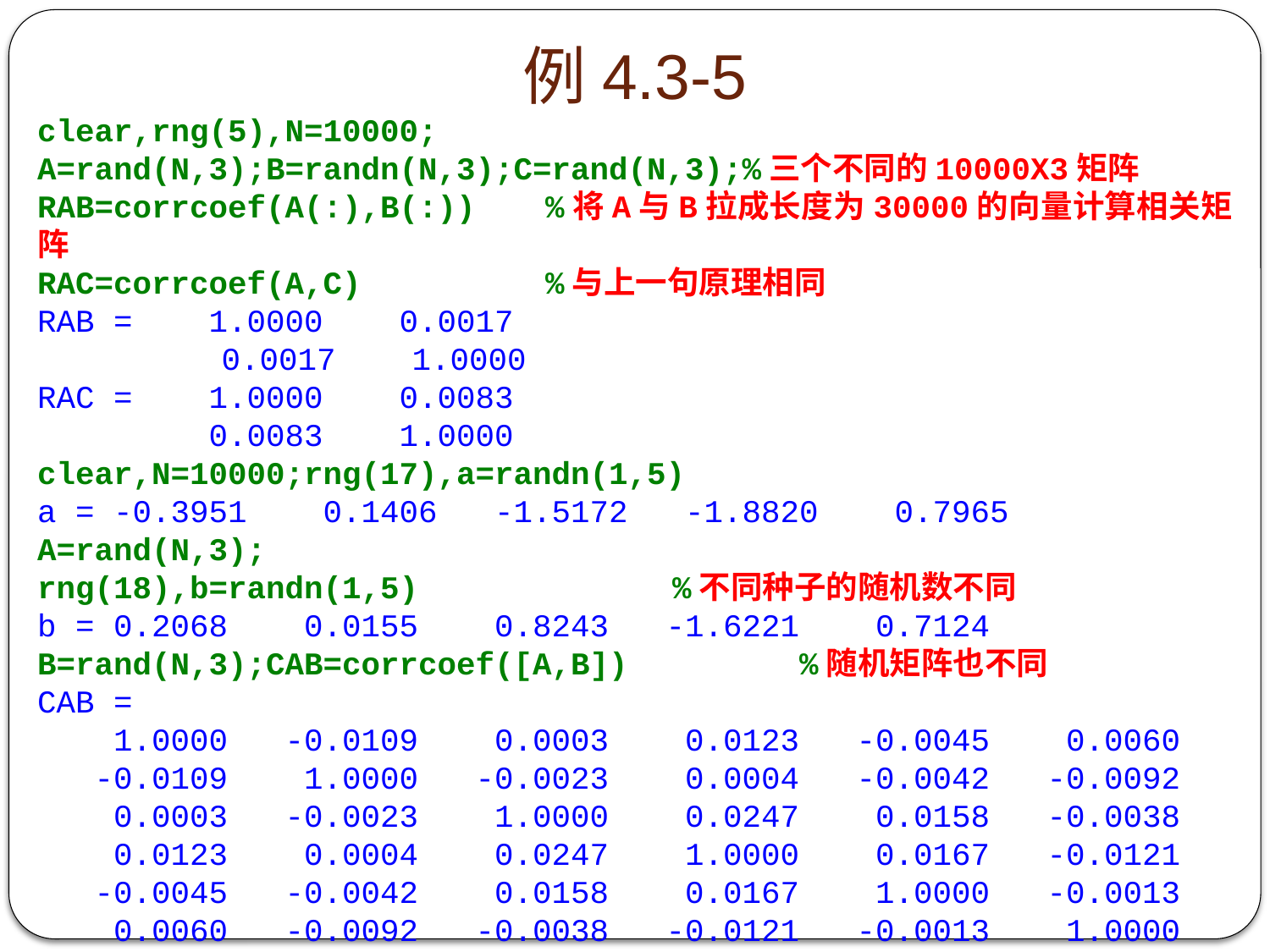

# 例4.3-5
clear,rng(5),N=10000;
A=rand(N,3);B=randn(N,3);C=rand(N,3);%三个不同的10000X3矩阵
RAB=corrcoef(A(:),B(:))	%将A与B拉成长度为30000的向量计算相关矩阵
RAC=corrcoef(A,C)		%与上一句原理相同
RAB =    1.0000    0.0017
    	   0.0017    1.0000
RAC =    1.0000    0.0083
         0.0083    1.0000
clear,N=10000;rng(17),a=randn(1,5)
a = -0.3951    0.1406   -1.5172   -1.8820    0.7965
A=rand(N,3);
rng(18),b=randn(1,5)		%不同种子的随机数不同
b = 0.2068    0.0155    0.8243   -1.6221    0.7124
B=rand(N,3);CAB=corrcoef([A,B])		%随机矩阵也不同
CAB =
    1.0000   -0.0109    0.0003    0.0123   -0.0045    0.0060
   -0.0109    1.0000   -0.0023    0.0004   -0.0042   -0.0092
    0.0003   -0.0023    1.0000    0.0247    0.0158   -0.0038
    0.0123    0.0004    0.0247    1.0000    0.0167   -0.0121
   -0.0045   -0.0042    0.0158    0.0167    1.0000   -0.0013
    0.0060   -0.0092   -0.0038   -0.0121   -0.0013    1.0000